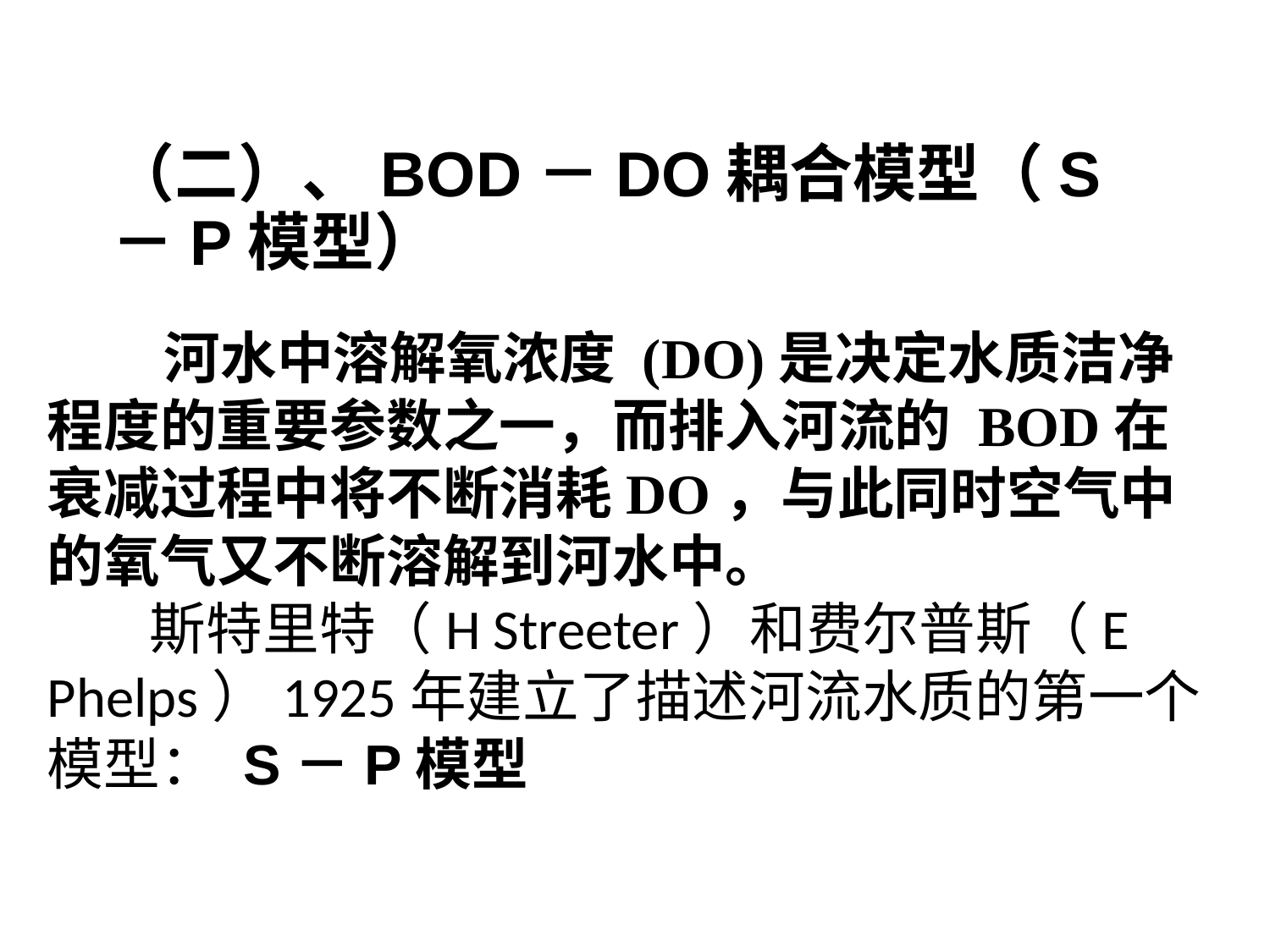

（二）、BOD－DO耦合模型（S－P模型）
        河水中溶解氧浓度 (DO)是决定水质洁净程度的重要参数之一，而排入河流的 BOD在衰减过程中将不断消耗DO，与此同时空气中的氧气又不断溶解到河水中。
       斯特里特（H Streeter）和费尔普斯（E Phelps）1925年建立了描述河流水质的第一个模型： S－P模型